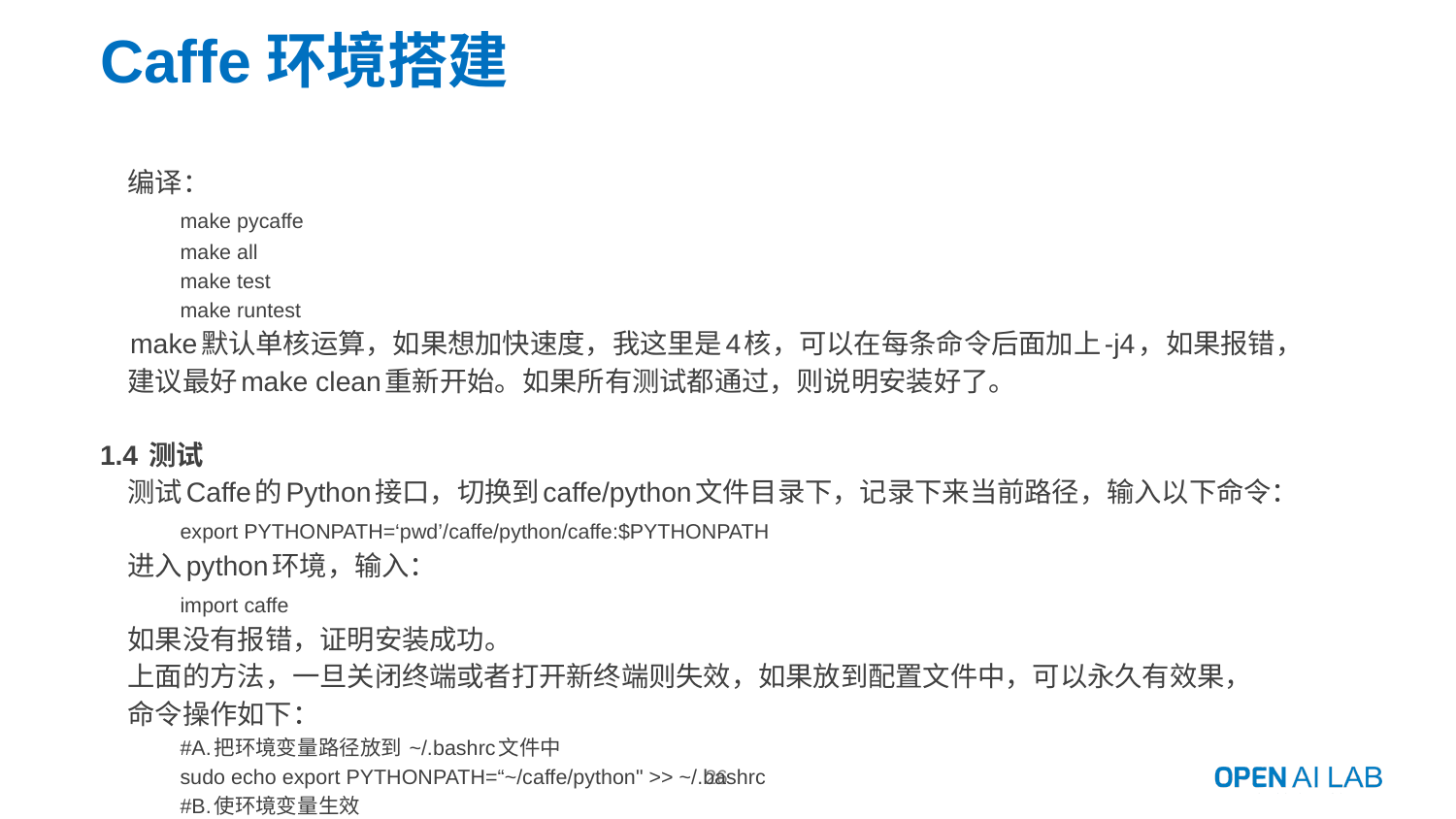

# Caffe环境搭建
    编译：
	make pycaffe
	make all
	make test
	make runtest
    make默认单核运算，如果想加快速度，我这里是4核，可以在每条命令后面加上-j4，如果报错，
    建议最好make clean重新开始。如果所有测试都通过，则说明安装好了。

1.4 测试
    测试Caffe的Python接口，切换到caffe/python文件目录下，记录下来当前路径，输入以下命令：
	export PYTHONPATH=‘pwd’/caffe/python/caffe:$PYTHONPATH
    进入python环境，输入：
	import caffe
    如果没有报错，证明安装成功。
    上面的方法，一旦关闭终端或者打开新终端则失效，如果放到配置文件中，可以永久有效果，
    命令操作如下：
	#A.把环境变量路径放到 ~/.bashrc文件中
	sudo echo export PYTHONPATH=“~/caffe/python" >> ~/.bashrc
	#B.使环境变量生效
	source ~/.bashrc